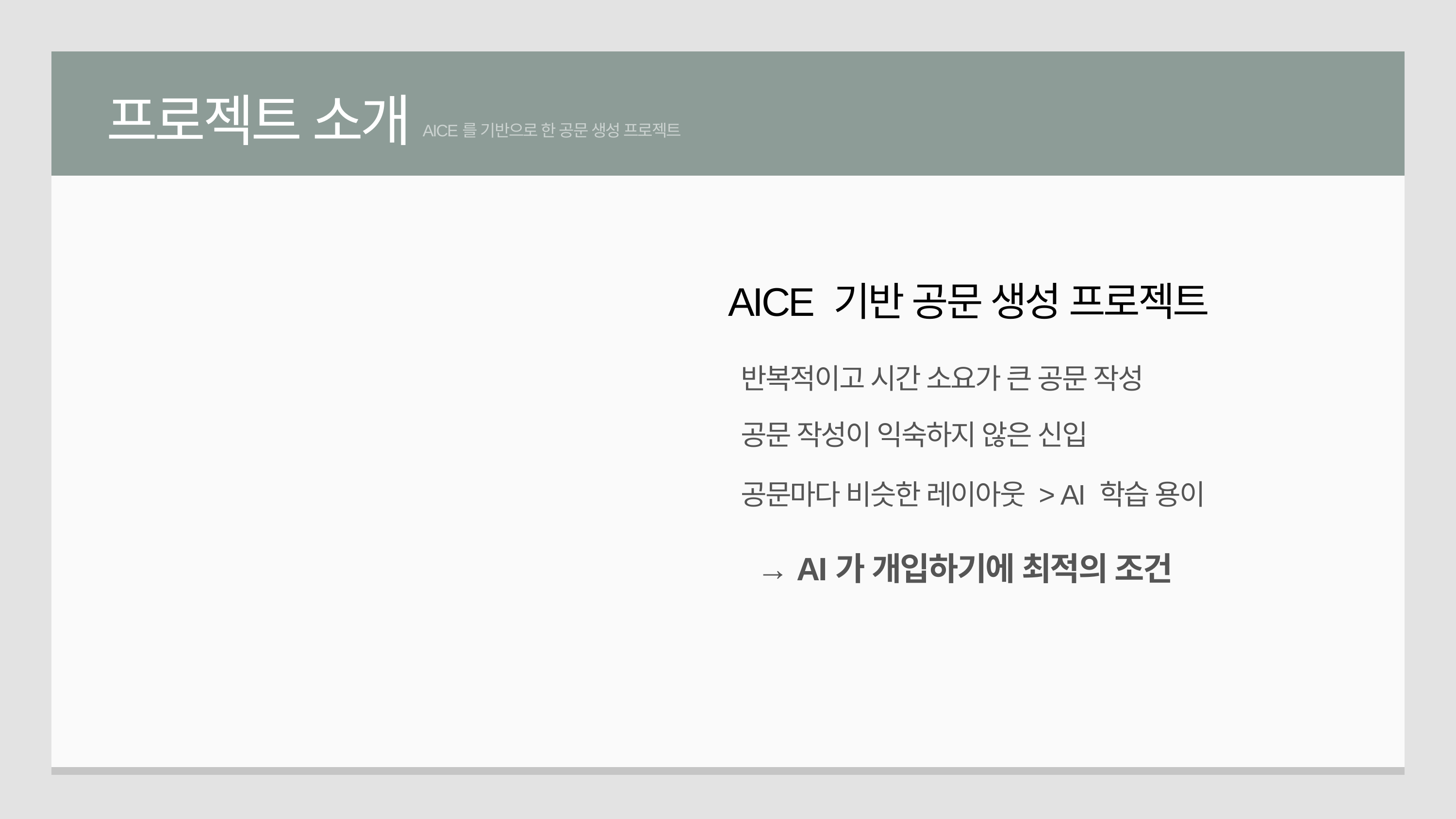

프로젝트 소개
AICE를 기반으로 한 공문 생성 프로젝트
AICE 기반 공문 생성 프로젝트
반복적이고 시간 소요가 큰 공문 작성
공문 작성이 익숙하지 않은 신입
공문마다 비슷한 레이아웃 > AI 학습 용이
​    → AI가 개입하기에 최적의 조건